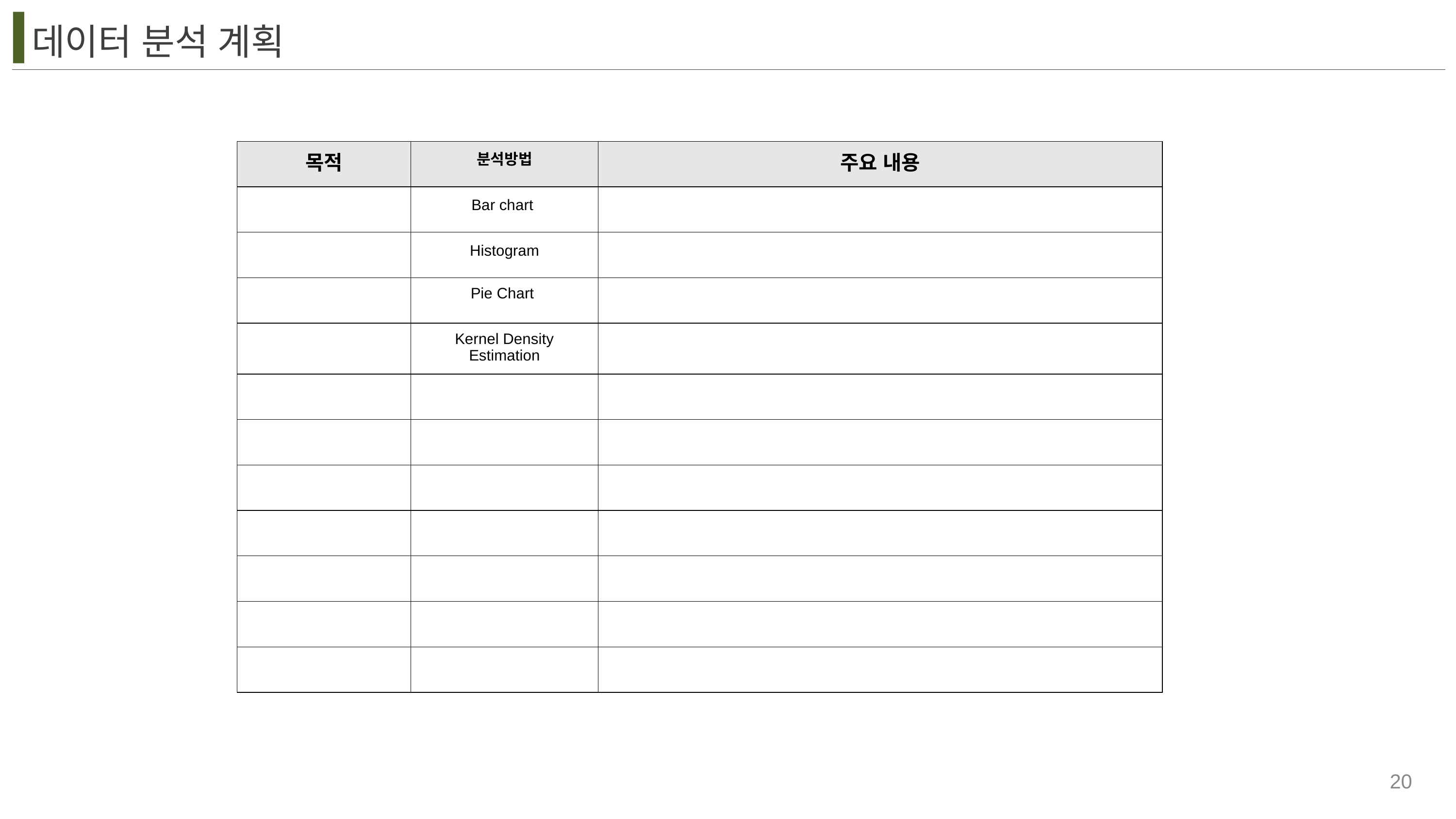

데이터 분석 계획

| 목적 | 분석방법 | 주요 내용 |
| --- | --- | --- |
|  | Bar chart |  |
|  | Histogram |  |
|  | Pie Chart |  |
|  | Kernel Density Estimation |  |
|  |  |  |
|  |  |  |
|  |  |  |
|  |  |  |
|  |  |  |
|  |  |  |
|  |  |  |
20